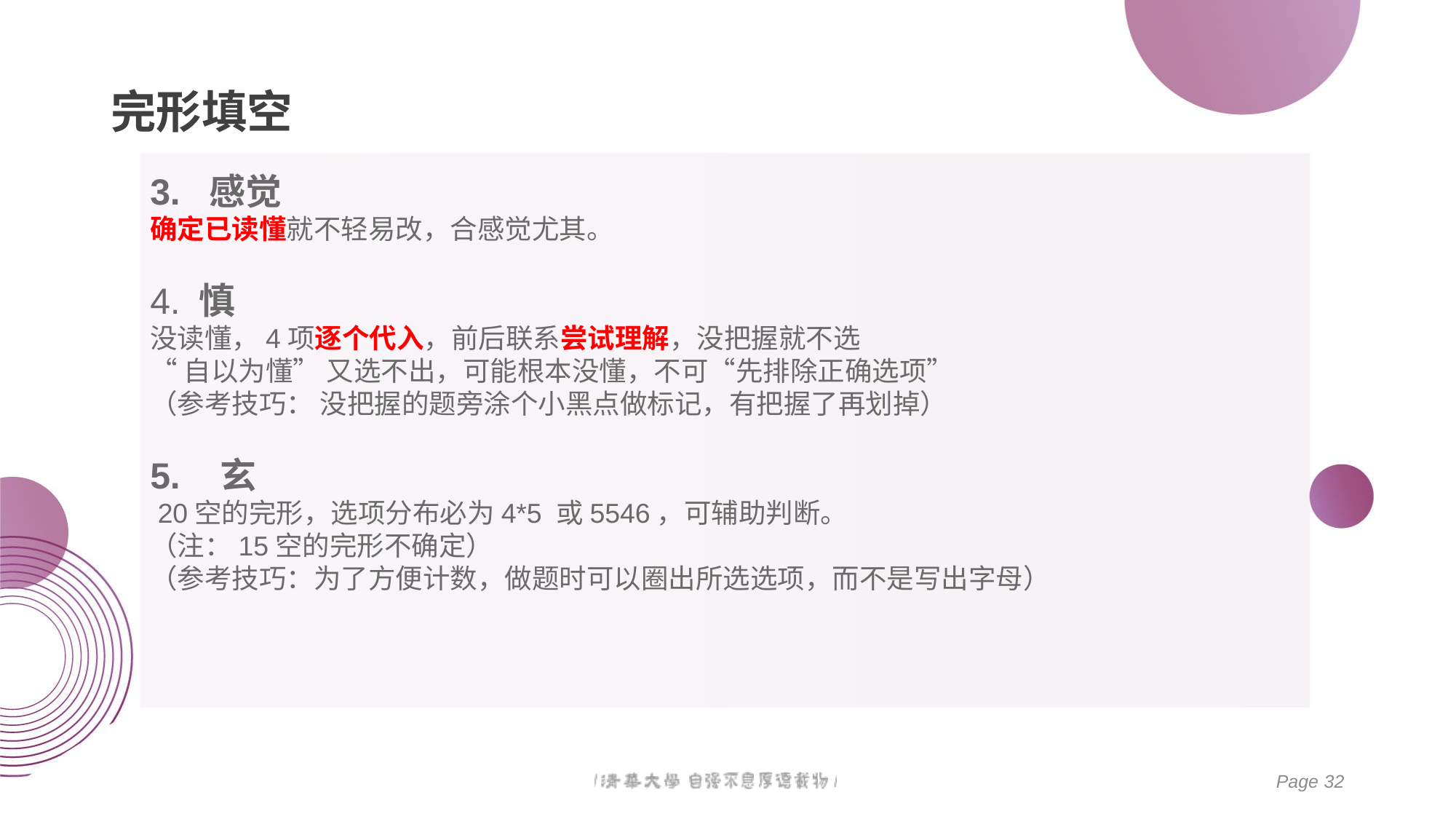

# 完形填空
3.  感觉
确定已读懂就不轻易改，合感觉尤其。
4. 慎
没读懂，4项逐个代入，前后联系尝试理解，没把握就不选
“自以为懂” 又选不出，可能根本没懂，不可“先排除正确选项”
（参考技巧： 没把握的题旁涂个小黑点做标记，有把握了再划掉）

5.   玄
 20空的完形，选项分布必为4*5 或5546，可辅助判断。
（注：15空的完形不确定）
（参考技巧：为了方便计数，做题时可以圈出所选选项，而不是写出字母）
Page 32